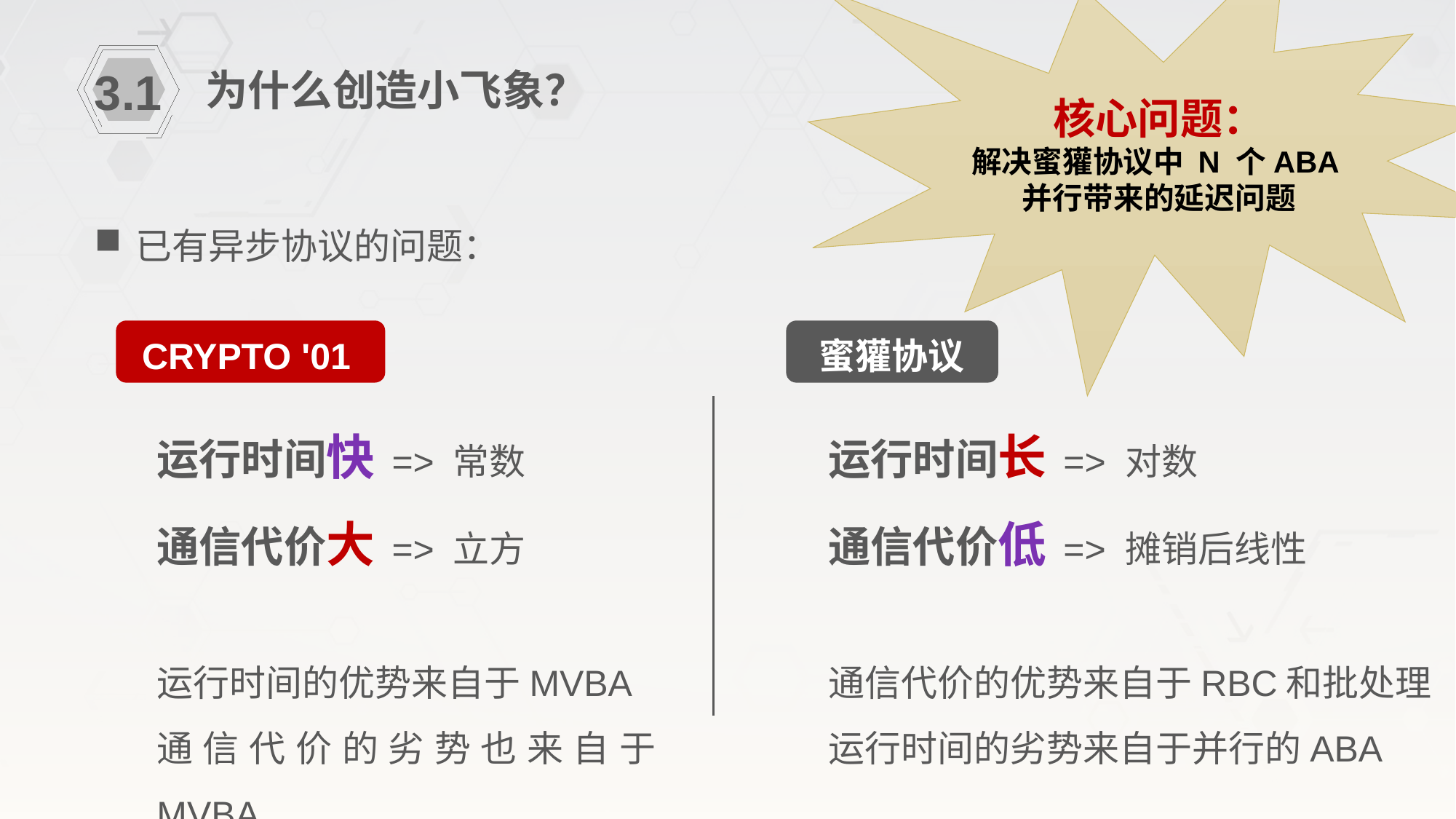

核心问题：
解决蜜獾协议中 N 个ABA并行带来的延迟问题

为什么创造小飞象？
3.1
已有异步协议的问题：

CRYPTO '01
运行时间快 => 常数
通信代价大 => 立方

运行时间的优势来自于MVBA
通信代价的劣势也来自于MVBA

蜜獾协议
运行时间长 => 对数
通信代价低 => 摊销后线性

通信代价的优势来自于RBC和批处理
运行时间的劣势来自于并行的ABA